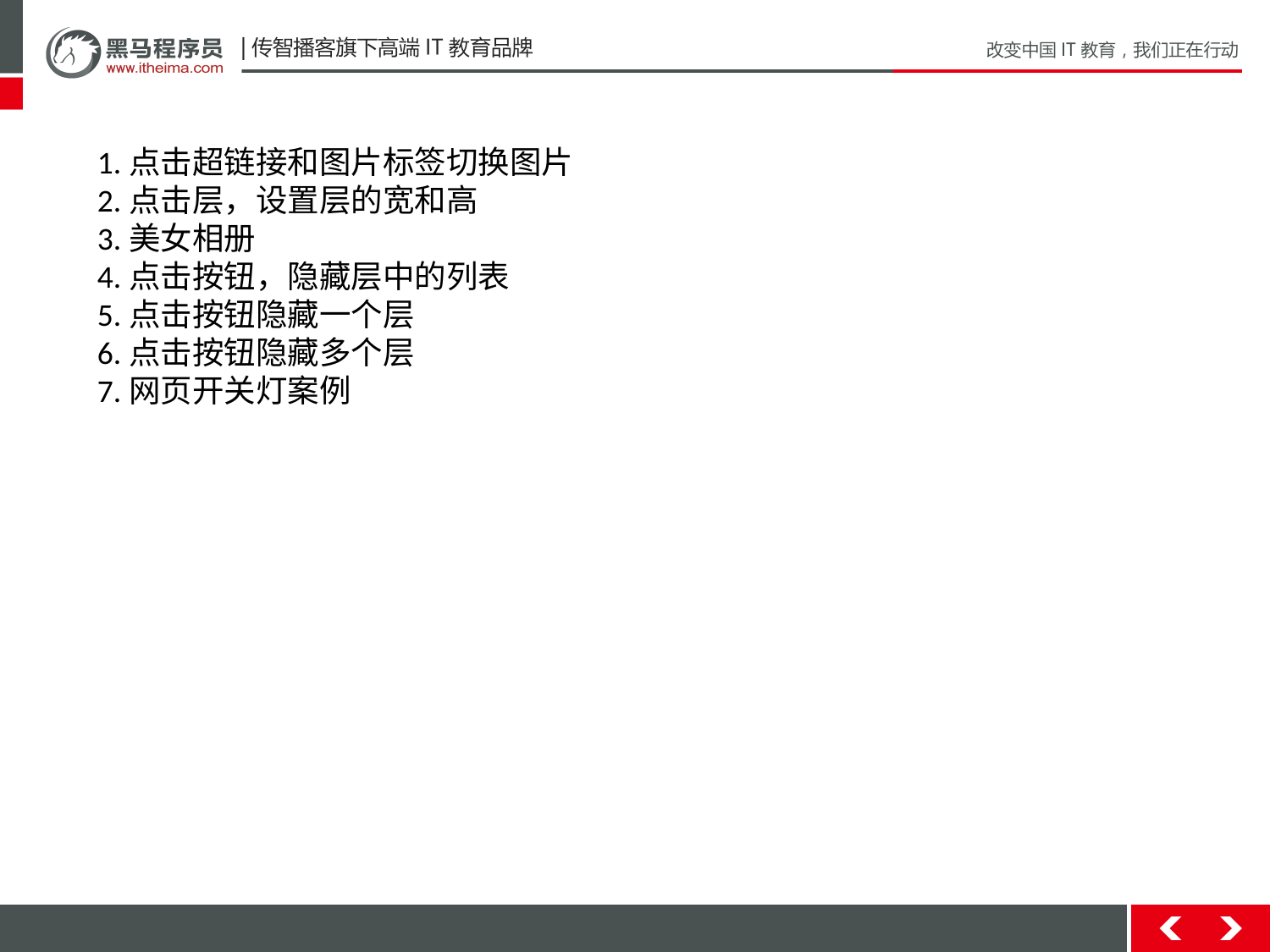

1.点击超链接和图片标签切换图片
2.点击层，设置层的宽和高
3.美女相册
4.点击按钮，隐藏层中的列表
5.点击按钮隐藏一个层
6.点击按钮隐藏多个层
7.网页开关灯案例